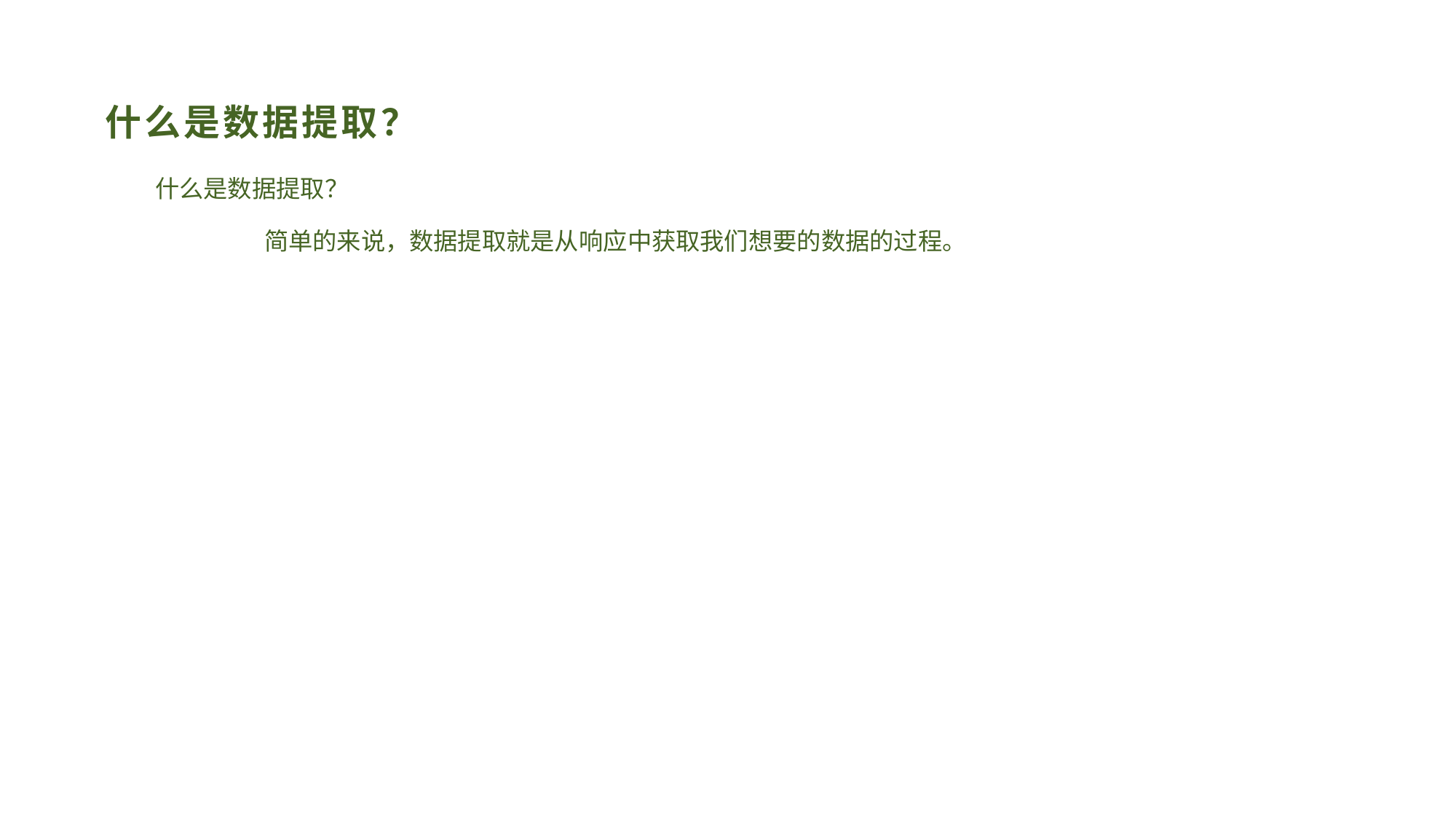

# 什么是数据提取？
什么是数据提取？
	简单的来说，数据提取就是从响应中获取我们想要的数据的过程。